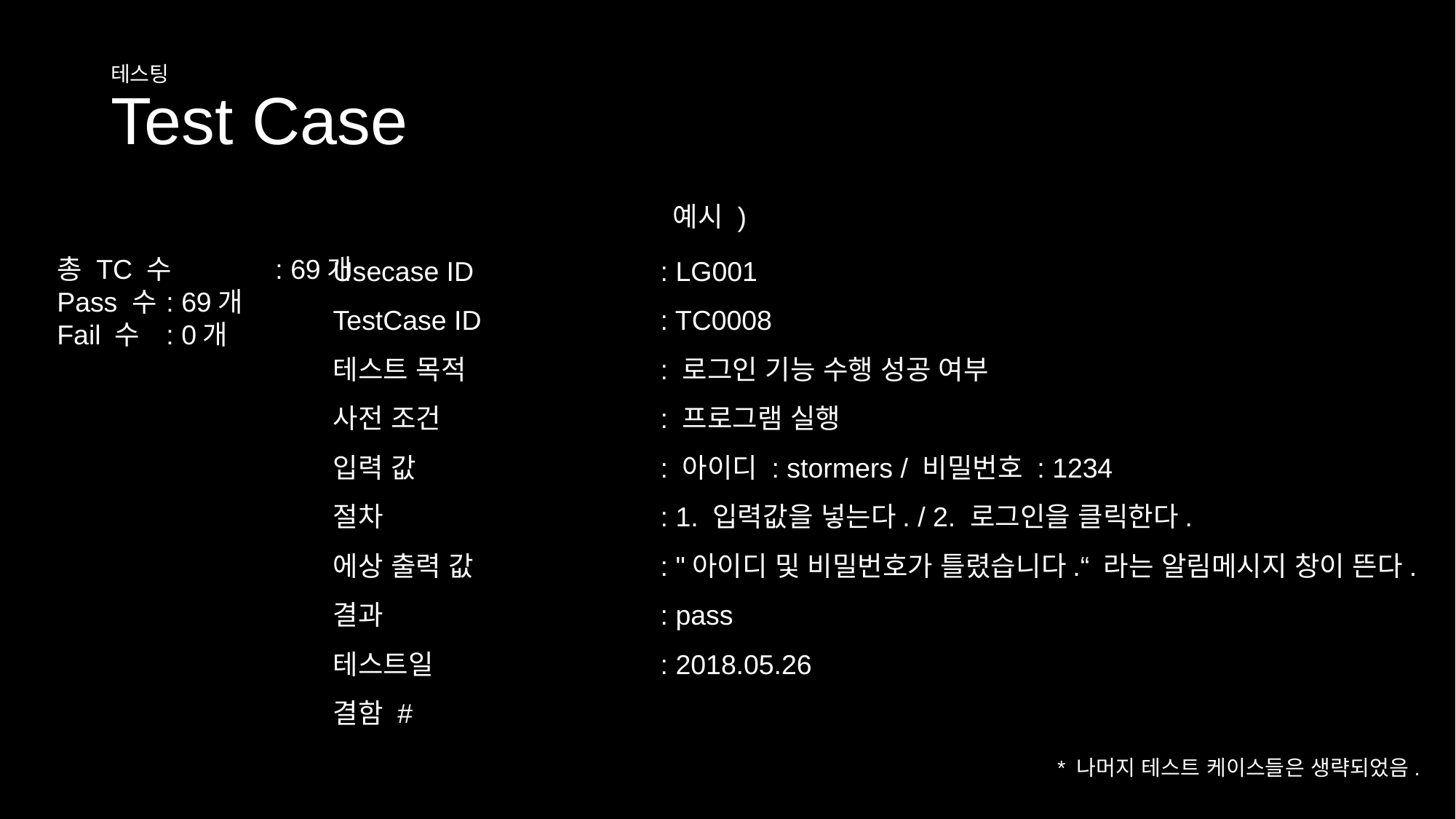

# Test Case
테스팅
예시 )
Usecase ID		: LG001
TestCase ID		: TC0008
테스트 목적		: 로그인 기능 수행 성공 여부
사전 조건			: 프로그램 실행
입력 값			: 아이디 : stormers / 비밀번호 : 1234
절차			: 1. 입력값을 넣는다. / 2. 로그인을 클릭한다.
에상 출력 값 		: "아이디 및 비밀번호가 틀렸습니다.“ 라는 알림메시지 창이 뜬다.
결과			: pass
테스트일			: 2018.05.26
결함 #
총 TC 수	: 69개
Pass 수 	: 69개
Fail 수 	: 0개
* 나머지 테스트 케이스들은 생략되었음.